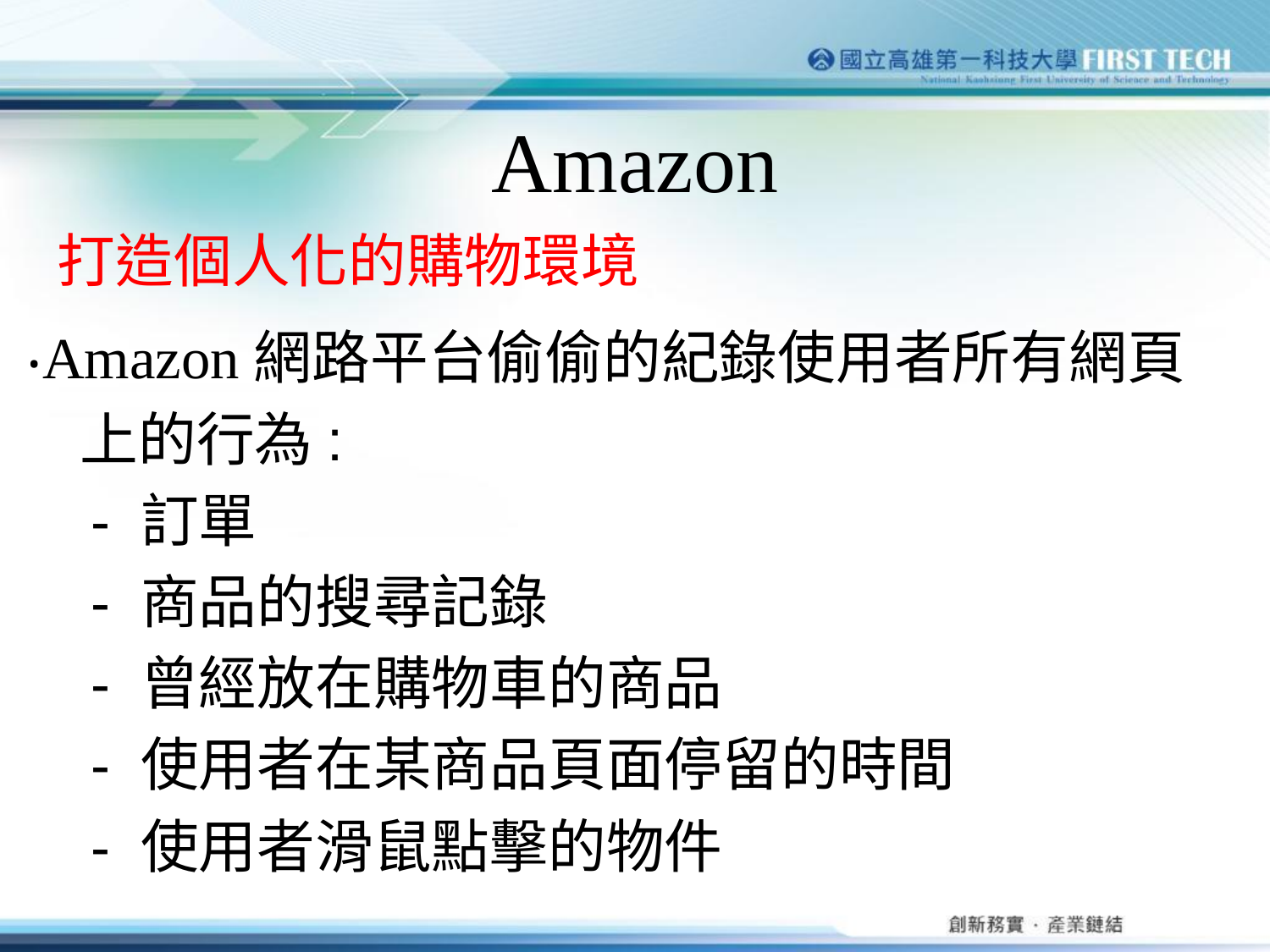

# Amazon

 打造個人化的購物環境

‧Amazon網路平台偷偷的紀錄使用者所有網頁
   上的行為:
    - 訂單
    - 商品的搜尋記錄
    - 曾經放在購物車的商品
    - 使用者在某商品頁面停留的時間
    - 使用者滑鼠點擊的物件